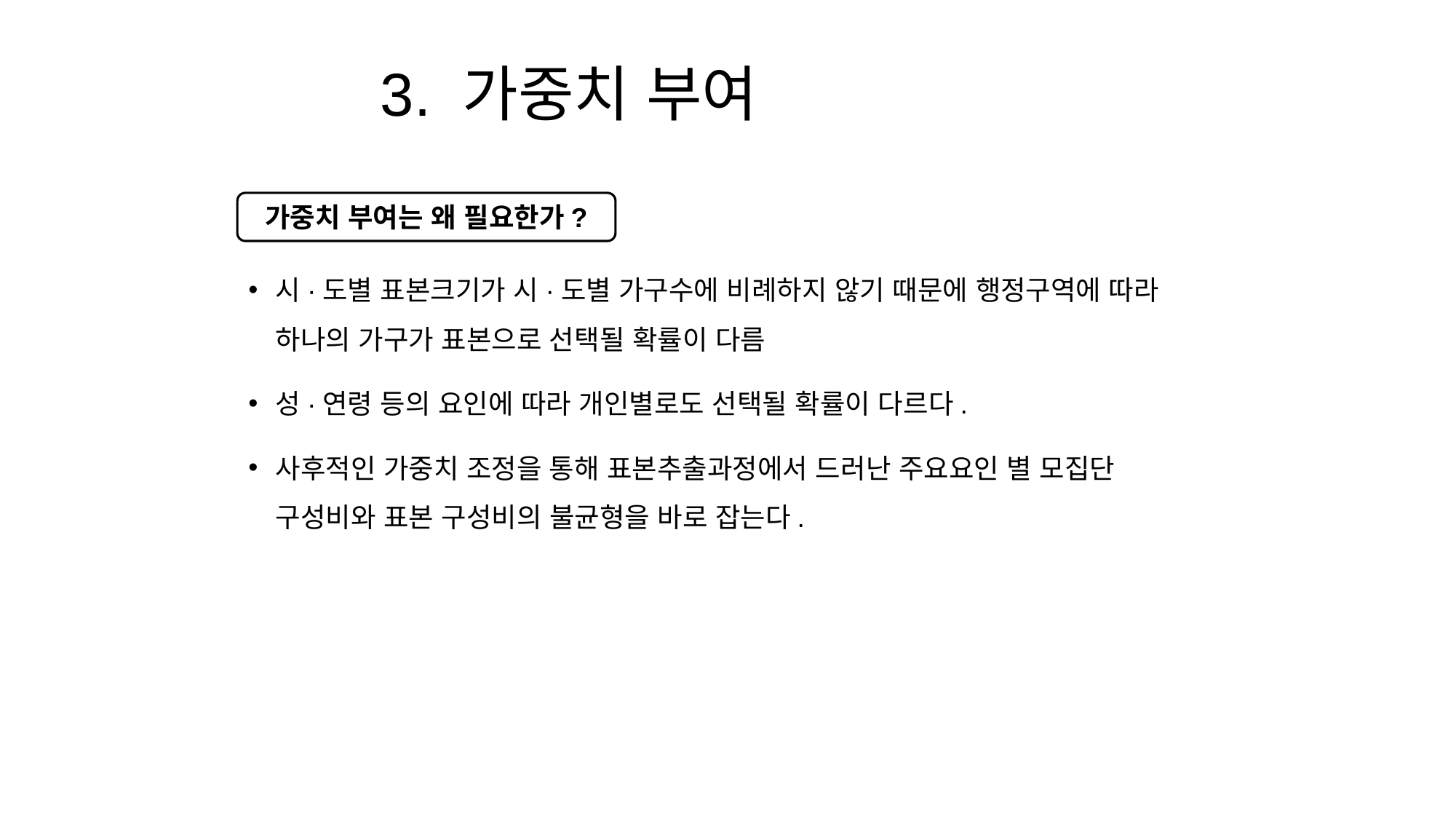

# 3. 가중치 부여

시·도별 표본크기가 시·도별 가구수에 비례하지 않기 때문에 행정구역에 따라 하나의 가구가 표본으로 선택될 확률이 다름
성·연령 등의 요인에 따라 개인별로도 선택될 확률이 다르다.
사후적인 가중치 조정을 통해 표본추출과정에서 드러난 주요요인 별 모집단 구성비와 표본 구성비의 불균형을 바로 잡는다.

가중치 부여는 왜 필요한가?